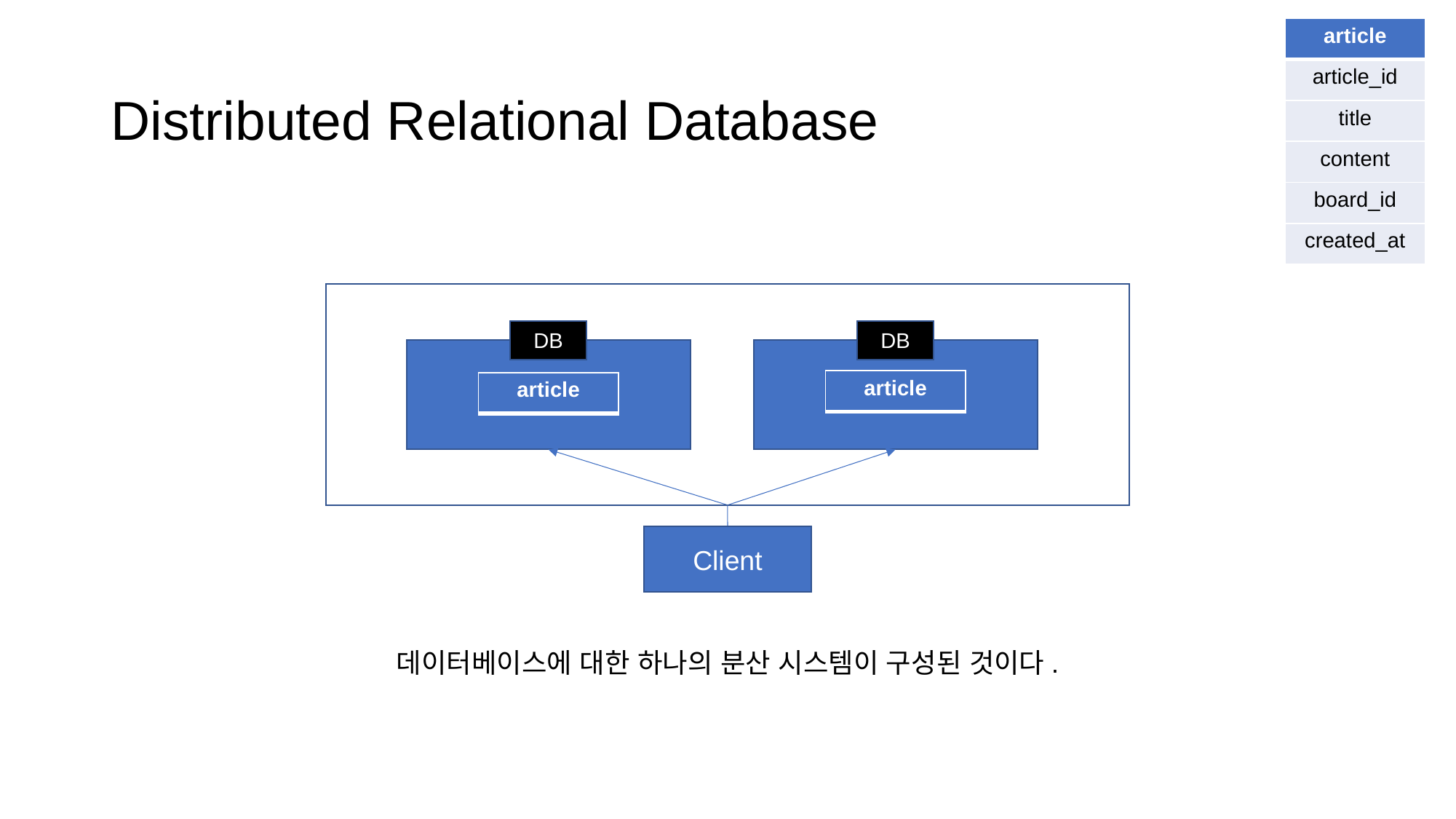

| article |
| --- |
| article\_id |
| title |
| content |
| board\_id |
| created\_at |
# Distributed Relational Database

DB
DB

| article |
| --- |
| article |
| --- |
Client
데이터베이스에 대한 하나의 분산 시스템이 구성된 것이다.